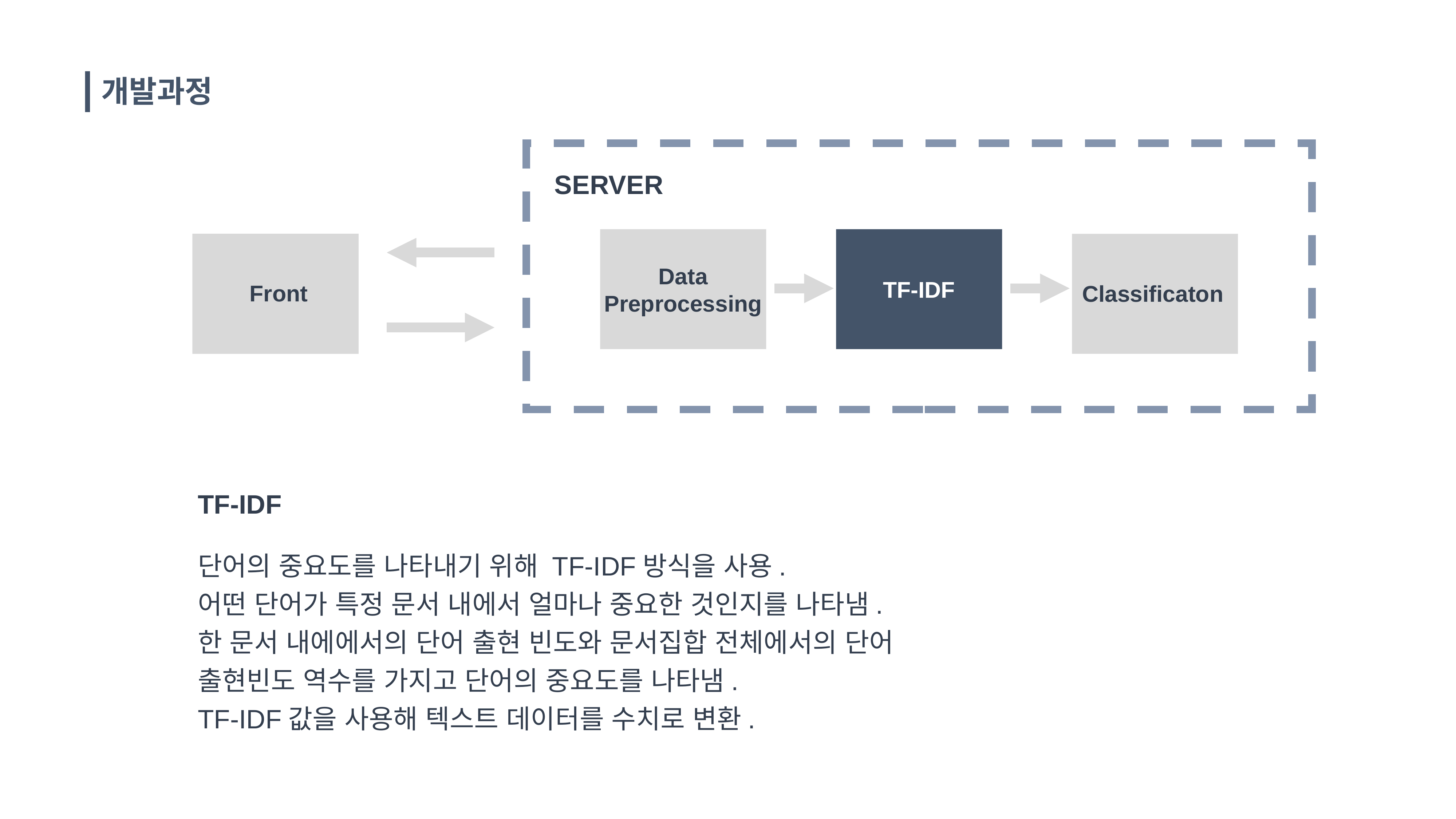

개발과정

SERVER

Data
Preprocessing
TF-IDF
Front
Classificaton
TF-IDF
단어의 중요도를 나타내기 위해 TF-IDF방식을 사용.
어떤 단어가 특정 문서 내에서 얼마나 중요한 것인지를 나타냄.
한 문서 내에에서의 단어 출현 빈도와 문서집합 전체에서의 단어 출현빈도 역수를 가지고 단어의 중요도를 나타냄.
TF-IDF값을 사용해 텍스트 데이터를 수치로 변환.